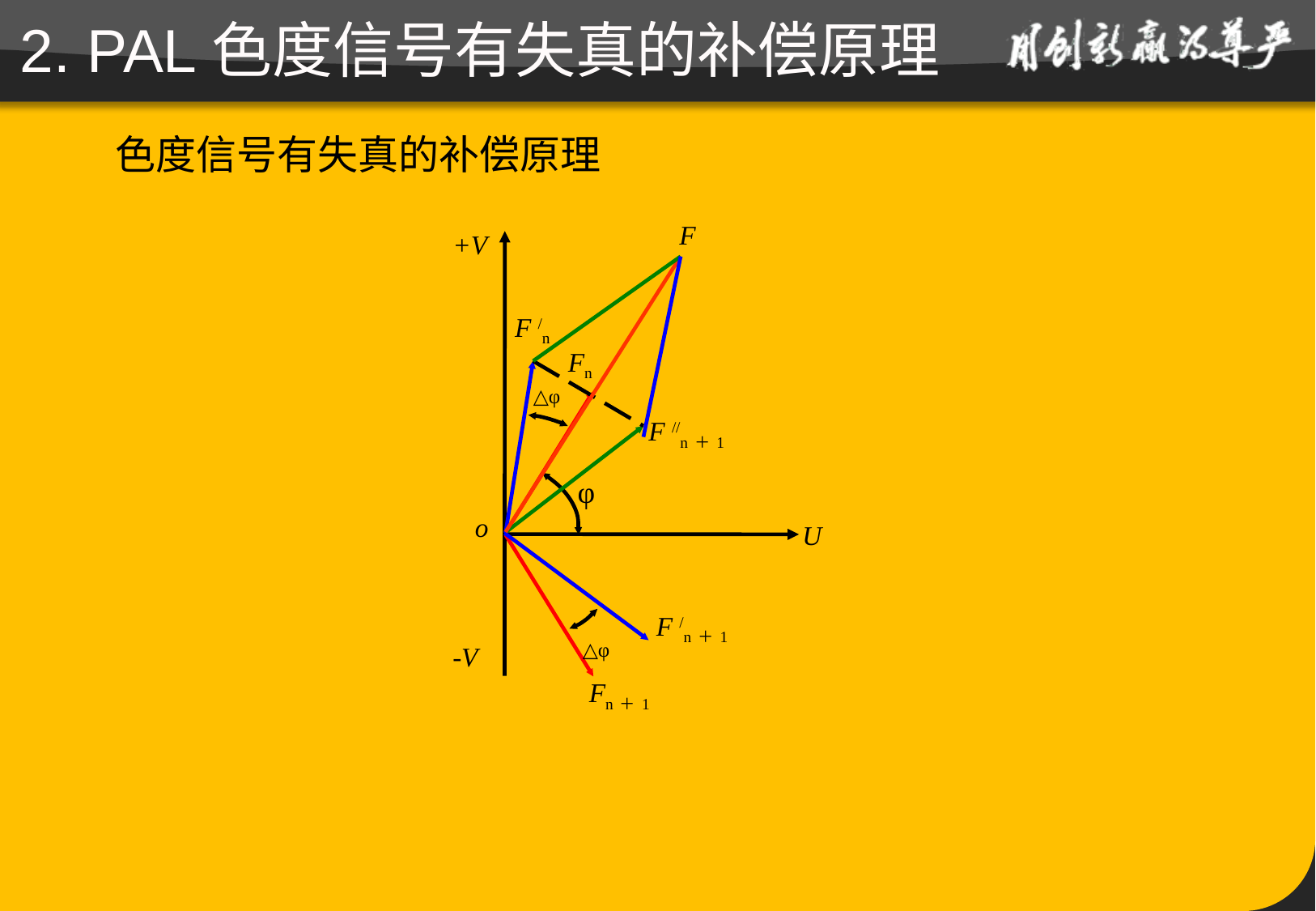

# 2. PAL色度信号有失真的补偿原理
色度信号有失真的补偿原理
F

+V

Fn

φ
o
U

-V
Fn＋1
F /n

△φ

F //n＋1

F /n＋1
△φ